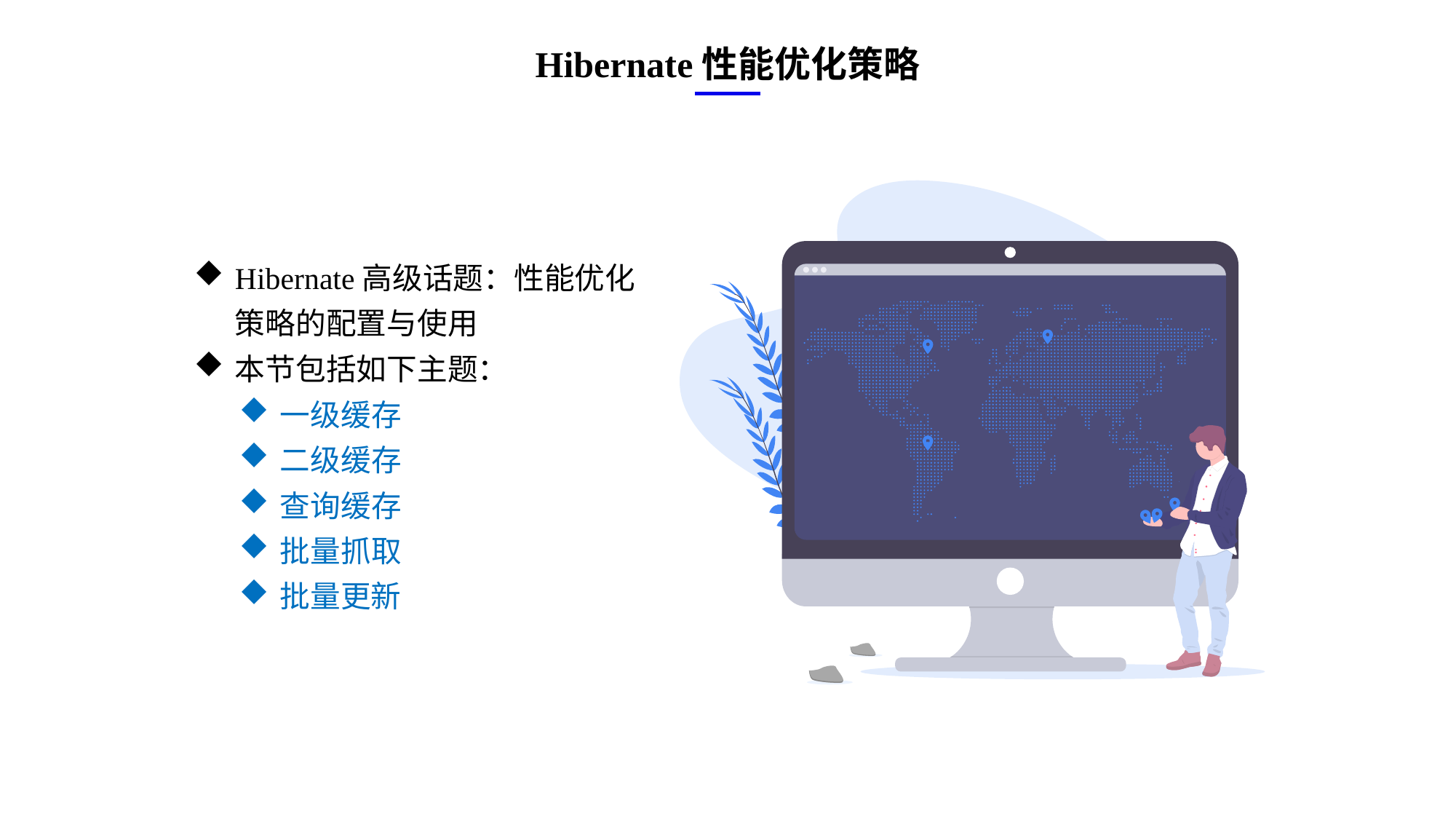

Hibernate性能优化策略

e7d195523061f1c0ae0eb3eed39d2bcef4622b2499a05fe6567B54A876BEB457BD1EB8EBE9915191D1FA2E860D28D251AB291D9CBBDD28D4BD16020FD75D8281481517FC21E86E4C931520AFA1087E92E357E3DB373CA326F6F926B1A67F681E99E875FFD293B2C32B3919AE4D43F9436862A7DD54F9346DF3662D8AB7319030EF75D53FF682DE13
Hibernate高级话题：性能优化策略的配置与使用
本节包括如下主题：
一级缓存
二级缓存
查询缓存
批量抓取
批量更新